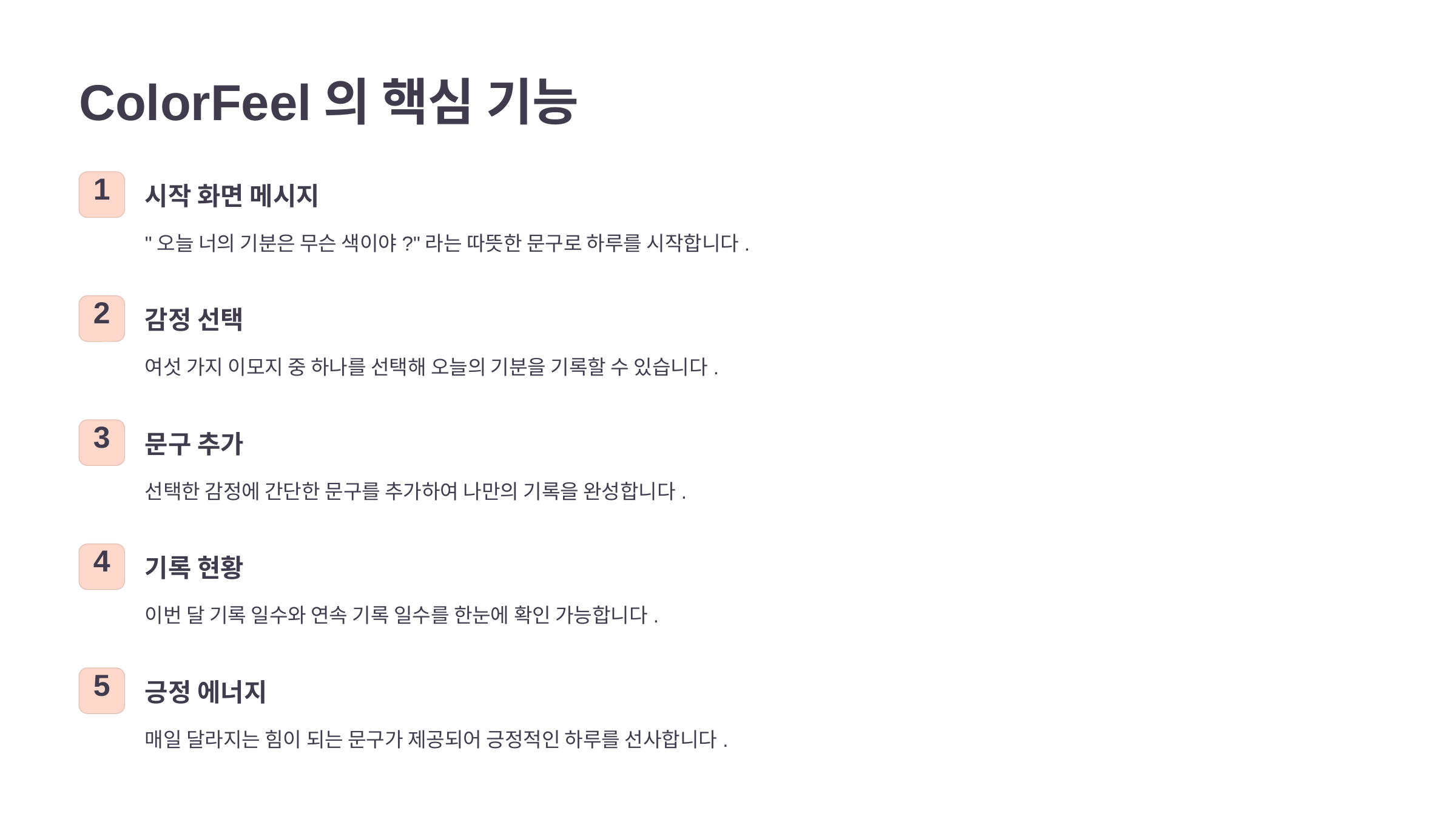

ColorFeel의 핵심 기능

1
시작 화면 메시지
"오늘 너의 기분은 무슨 색이야?"라는 따뜻한 문구로 하루를 시작합니다.

2
감정 선택
여섯 가지 이모지 중 하나를 선택해 오늘의 기분을 기록할 수 있습니다.

3
문구 추가
선택한 감정에 간단한 문구를 추가하여 나만의 기록을 완성합니다.

4
기록 현황
이번 달 기록 일수와 연속 기록 일수를 한눈에 확인 가능합니다.

5
긍정 에너지
매일 달라지는 힘이 되는 문구가 제공되어 긍정적인 하루를 선사합니다.